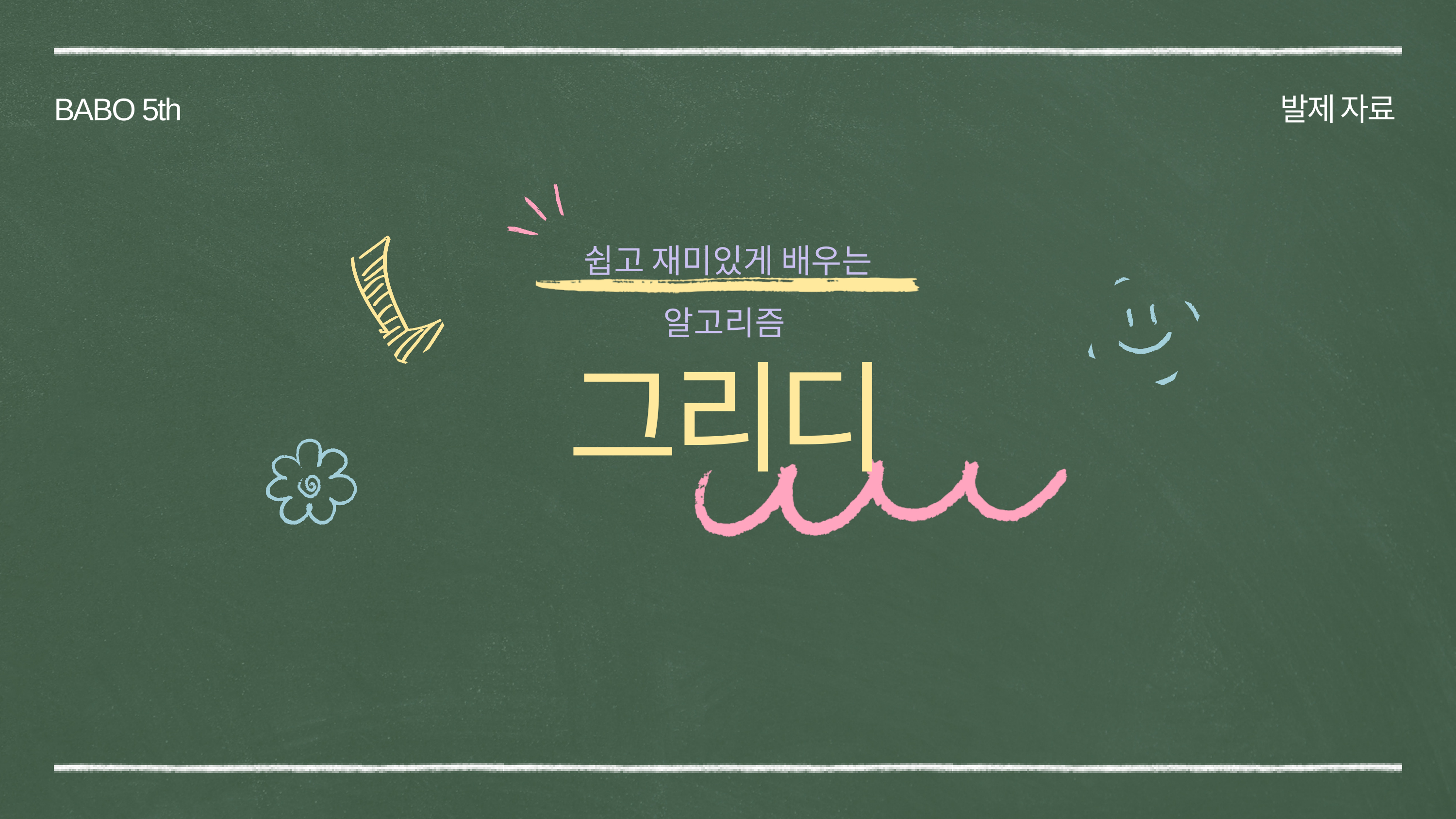

BABO 5th
발제 자료

쉽고 재미있게 배우는 알고리즘

그리디